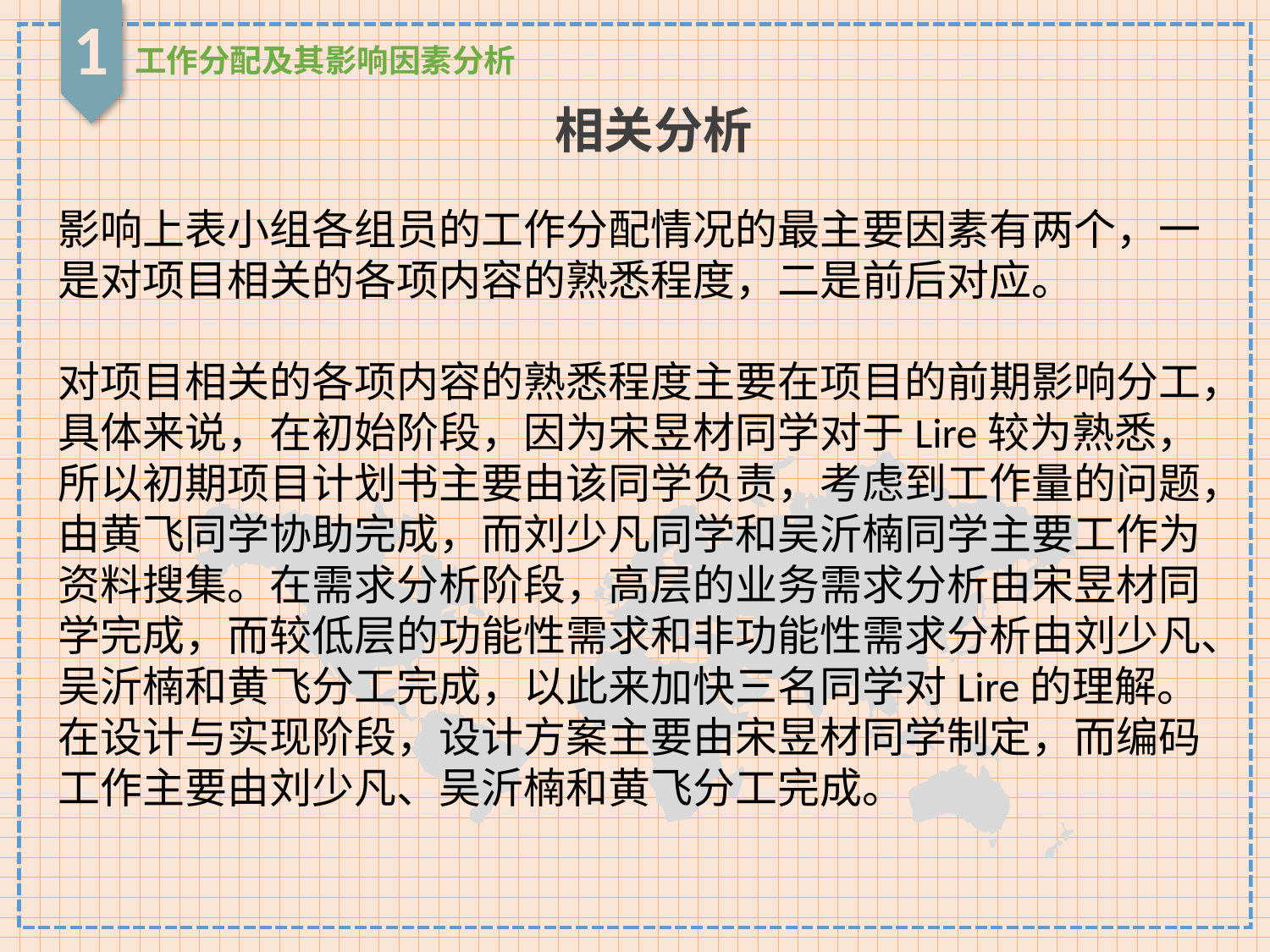

1
工作分配及其影响因素分析
相关分析

影响上表小组各组员的工作分配情况的最主要因素有两个，一是对项目相关的各项内容的熟悉程度，二是前后对应。

对项目相关的各项内容的熟悉程度主要在项目的前期影响分工，具体来说，在初始阶段，因为宋昱材同学对于Lire较为熟悉，所以初期项目计划书主要由该同学负责，考虑到工作量的问题，由黄飞同学协助完成，而刘少凡同学和吴沂楠同学主要工作为资料搜集。在需求分析阶段，高层的业务需求分析由宋昱材同学完成，而较低层的功能性需求和非功能性需求分析由刘少凡、吴沂楠和黄飞分工完成，以此来加快三名同学对Lire的理解。在设计与实现阶段，设计方案主要由宋昱材同学制定，而编码工作主要由刘少凡、吴沂楠和黄飞分工完成。